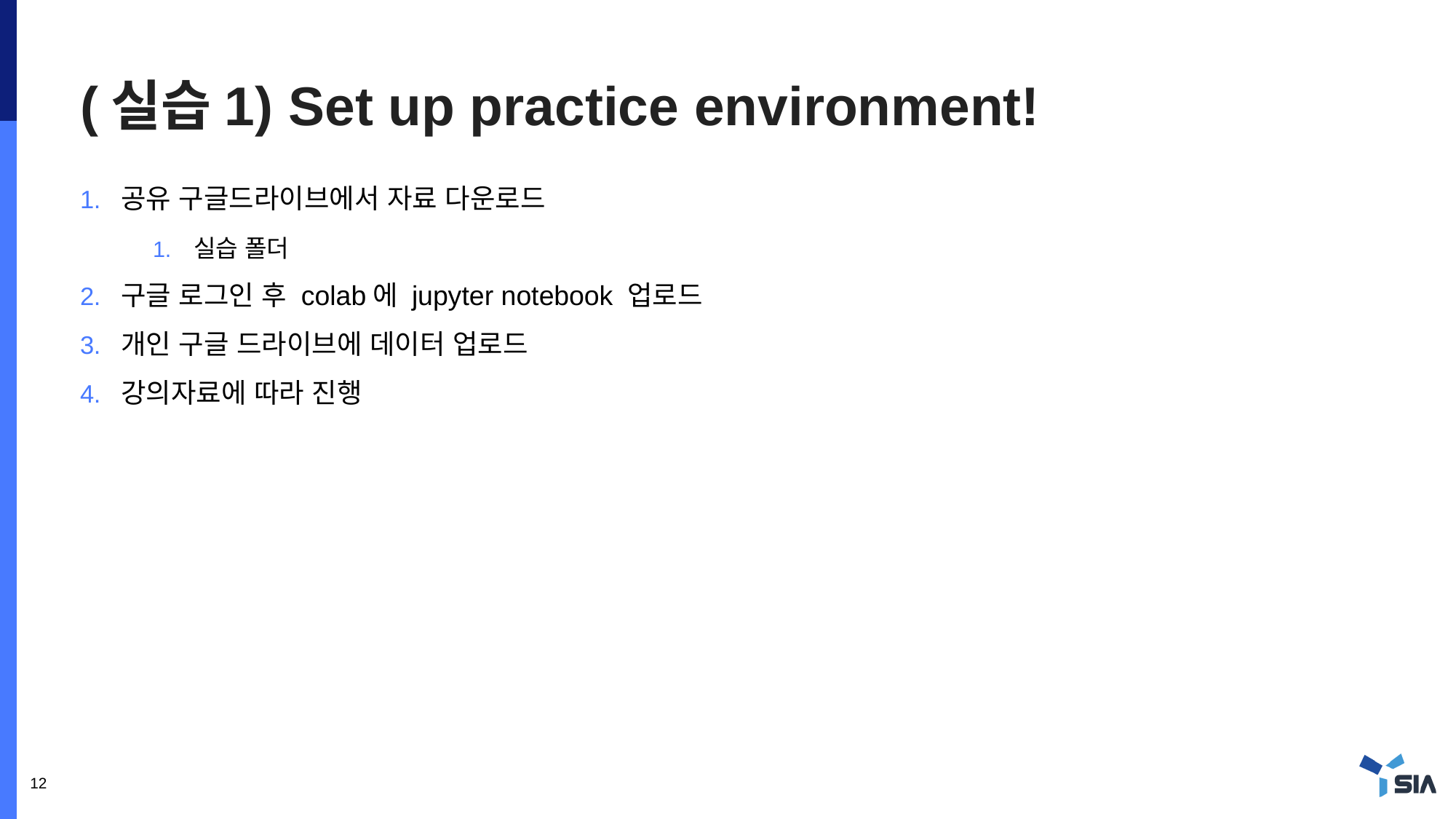

# (실습1) Set up practice environment!
공유 구글드라이브에서 자료 다운로드
실습 폴더
구글 로그인 후 colab에 jupyter notebook 업로드
개인 구글 드라이브에 데이터 업로드
강의자료에 따라 진행
12